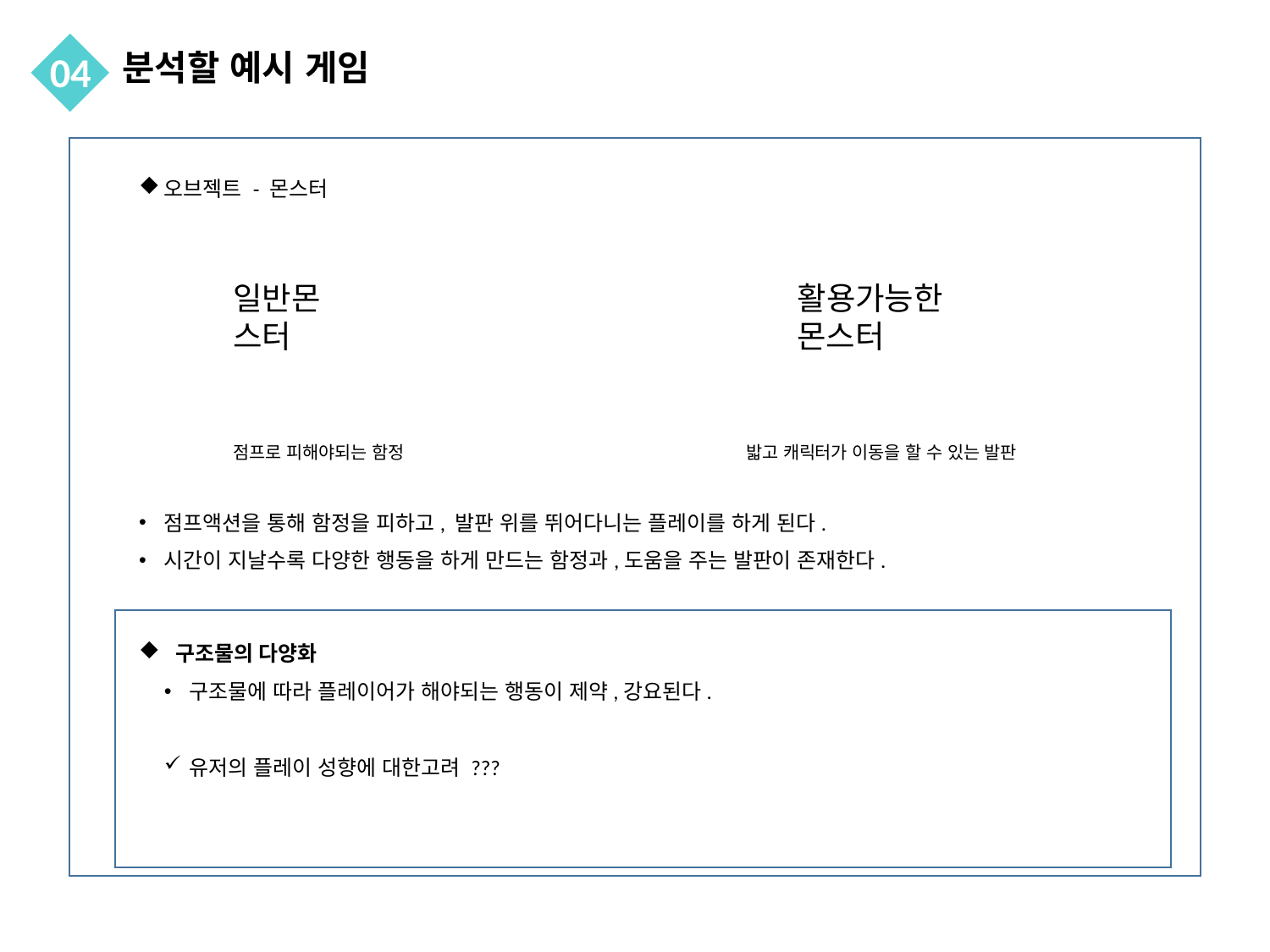

분석할 예시 게임
04
오브젝트 - 몬스터
일반몬스터
활용가능한몬스터
점프로 피해야되는 함정
밟고 캐릭터가 이동을 할 수 있는 발판
점프액션을 통해 함정을 피하고, 발판 위를 뛰어다니는 플레이를 하게 된다.
시간이 지날수록 다양한 행동을 하게 만드는 함정과,도움을 주는 발판이 존재한다.

구조물의 다양화
구조물에 따라 플레이어가 해야되는 행동이 제약,강요된다.

유저의 플레이 성향에 대한고려 ???